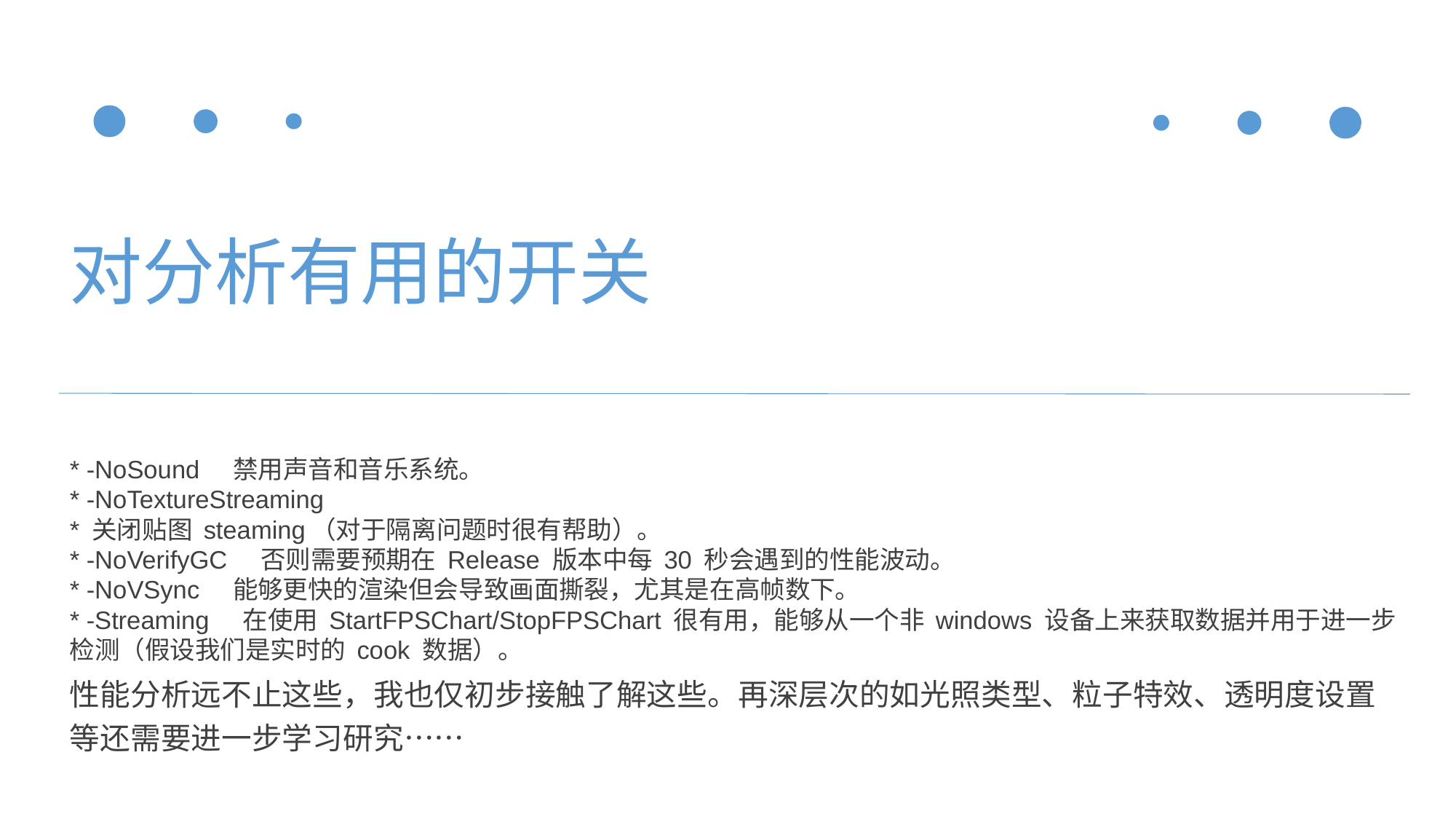

对分析有用的开关

* -NoSound    禁用声音和音乐系统。
* -NoTextureStreaming
* 关闭贴图 steaming（对于隔离问题时很有帮助）。
* -NoVerifyGC    否则需要预期在 Release 版本中每 30 秒会遇到的性能波动。
* -NoVSync    能够更快的渲染但会导致画面撕裂，尤其是在高帧数下。
* -Streaming    在使用 StartFPSChart/StopFPSChart 很有用，能够从一个非 windows 设备上来获取数据并用于进一步检测（假设我们是实时的 cook 数据）。

性能分析远不止这些，我也仅初步接触了解这些。再深层次的如光照类型、粒子特效、透明度设置等还需要进一步学习研究……